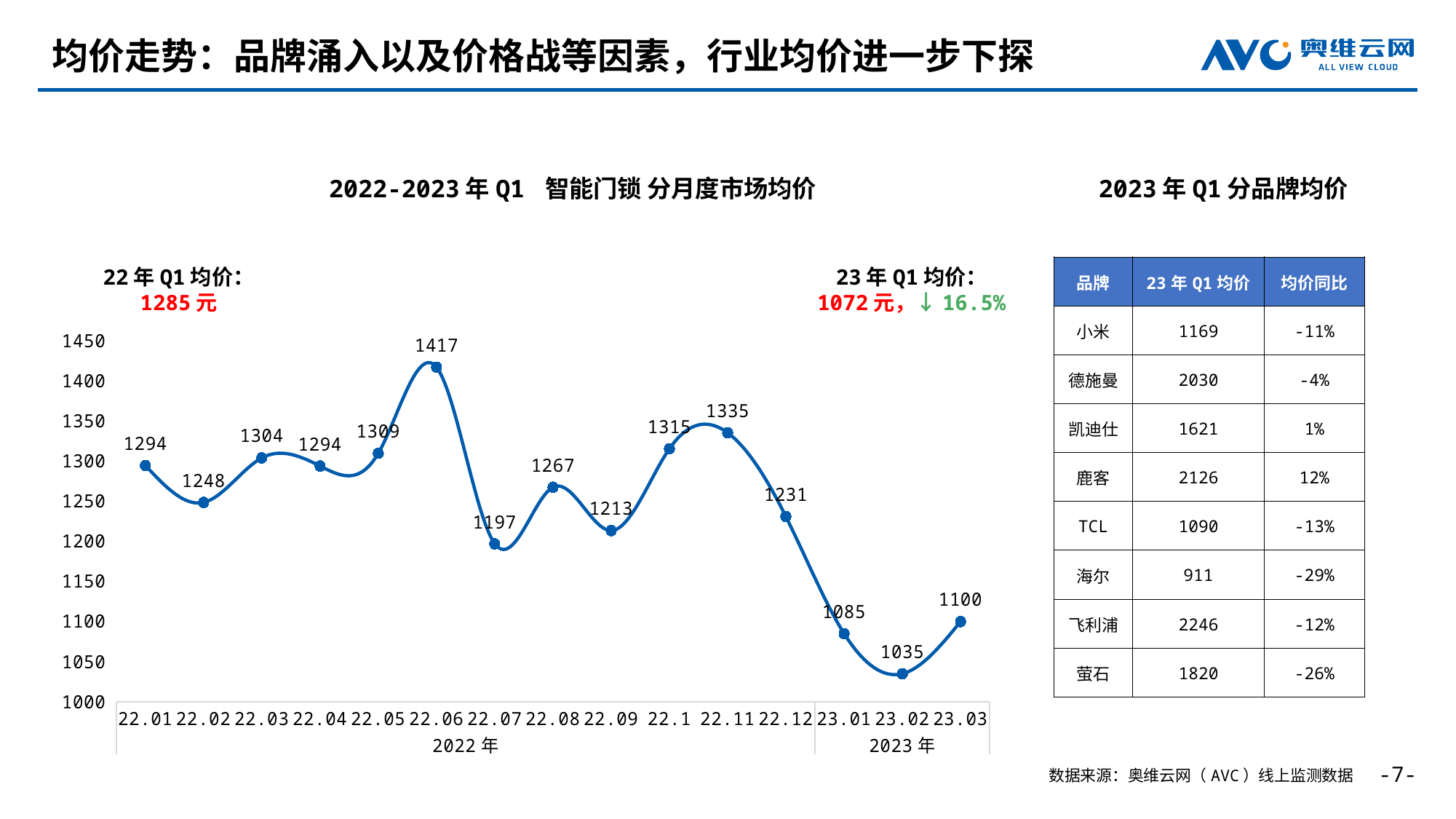

# 均价走势：品牌涌入以及价格战等因素，行业均价进一步下探
2023年Q1分品牌均价
2022-2023年Q1 智能门锁 分月度市场均价
| 品牌 | 23年Q1均价 | 均价同比 |
| --- | --- | --- |
| 小米 | 1169 | -11% |
| 德施曼 | 2030 | -4% |
| 凯迪仕 | 1621 | 1% |
| 鹿客 | 2126 | 12% |
| TCL | 1090 | -13% |
| 海尔 | 911 | -29% |
| 飞利浦 | 2246 | -12% |
| 萤石 | 1820 | -26% |
23年Q1均价：
1072元，↓16.5%
22年Q1均价：
1285元

### Chart

| Category | 均价（元） |
|---|---|
| 22.01 | 1294.27317216437 |
| 22.02 | 1248.2517115135 |
| 22.03 | 1303.76398951358 |
| 22.04 | 1293.61922975509 |
| 22.05 | 1309.48766253481 |
| 22.06 | 1416.78626861837 |
| 22.07 | 1196.63604543251 |
| 22.08 | 1267.22019816104 |
| 22.09 | 1213.12695590284 |
| 22.1 | 1315.18506269562 |
| 22.11 | 1335.06100795894 |
| 22.12 | 1230.63995937921 |
| 23.01 | 1084.69356512465 |
| 23.02 | 1034.73285933793 |
| 23.03 | 1099.67981675926 |
-7-
数据来源：奥维云网（AVC）线上监测数据